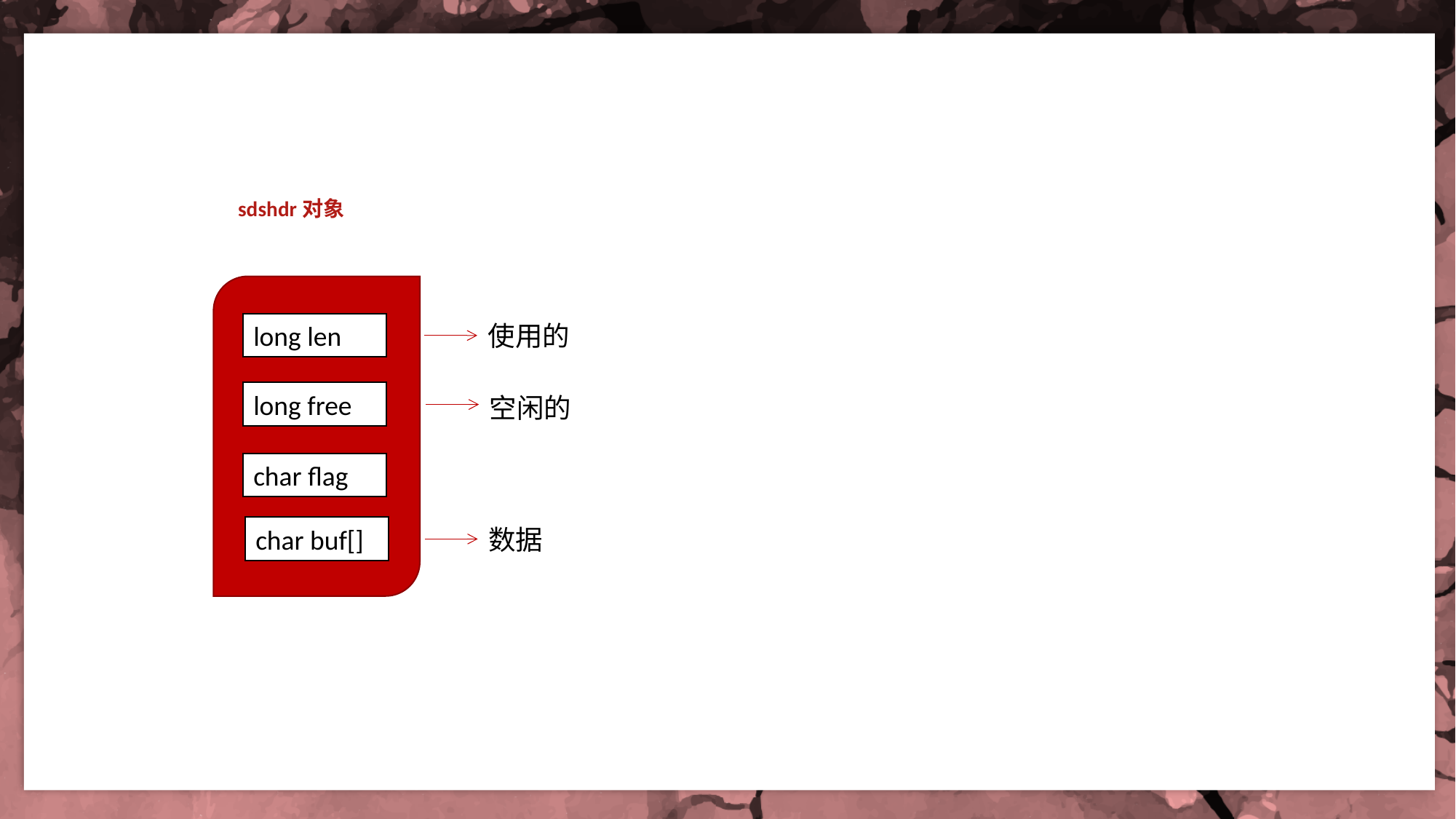

sdshdr对象

long len
使用的
long free
空闲的
char flag
char buf[]
数据